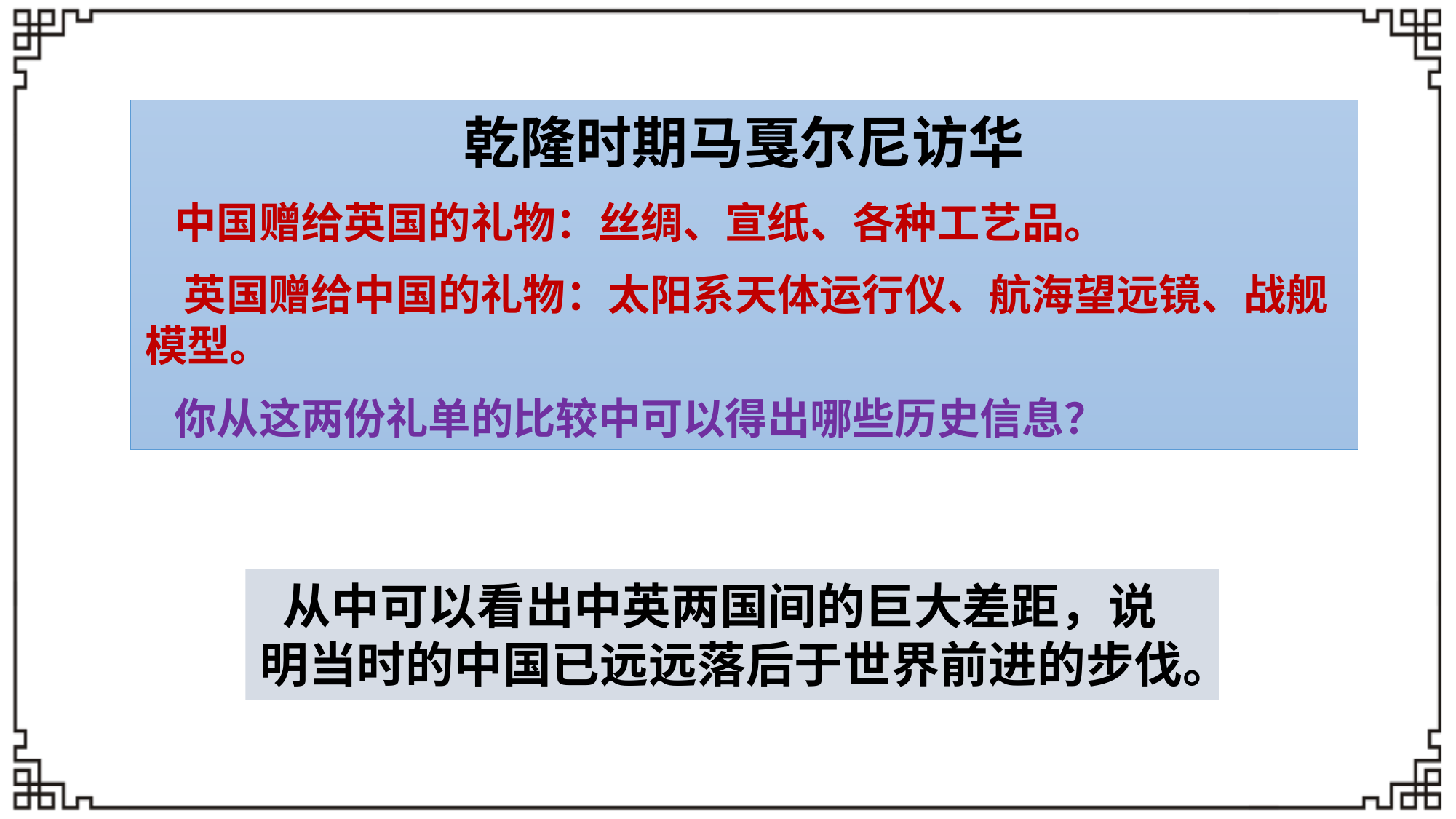

乾隆时期马戛尔尼访华
  中国赠给英国的礼物：丝绸、宣纸、各种工艺品。
   英国赠给中国的礼物：太阳系天体运行仪、航海望远镜、战舰模型。
  你从这两份礼单的比较中可以得出哪些历史信息？
 从中可以看出中英两国间的巨大差距，说明当时的中国已远远落后于世界前进的步伐。